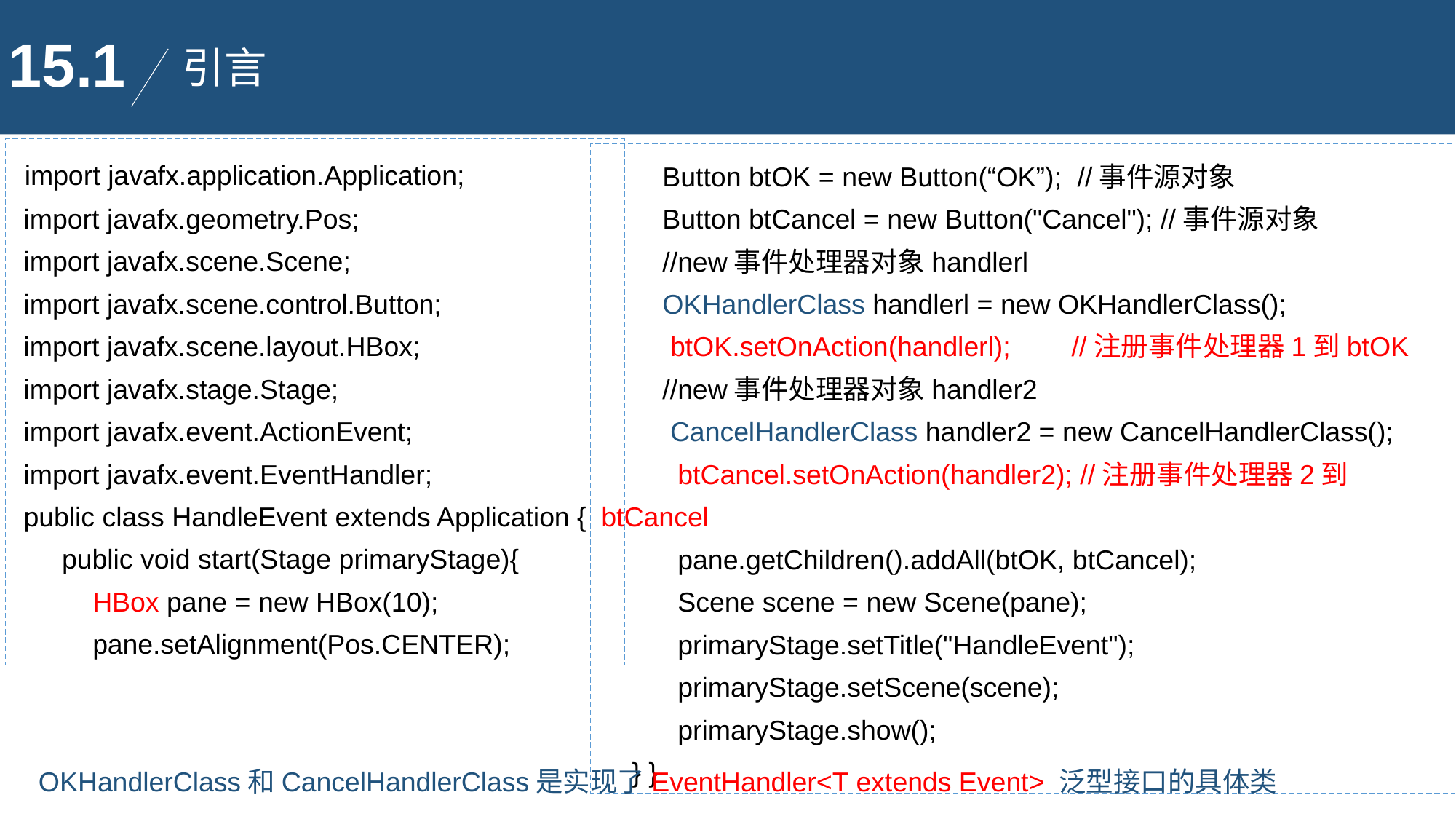

15.1
引言
 import javafx.application.Application;
 import javafx.geometry.Pos;
 import javafx.scene.Scene;
 import javafx.scene.control.Button;
 import javafx.scene.layout.HBox;
 import javafx.stage.Stage;
 import javafx.event.ActionEvent;
 import javafx.event.EventHandler;
 public class HandleEvent extends Application {
      public void start(Stage primaryStage){
          HBox pane = new HBox(10);
          pane.setAlignment(Pos.CENTER);
        Button btOK = new Button(“OK”);  //事件源对象
        Button btCancel = new Button("Cancel"); //事件源对象
        //new事件处理器对象handlerl
        OKHandlerClass handlerl = new OKHandlerClass();
         btOK.setOnAction(handlerl);        //注册事件处理器1到btOK
        //new事件处理器对象handler2
         CancelHandlerClass handler2 = new CancelHandlerClass();
          btCancel.setOnAction(handler2); //注册事件处理器2到btCancel
          pane.getChildren().addAll(btOK, btCancel);
          Scene scene = new Scene(pane);
          primaryStage.setTitle("HandleEvent");
          primaryStage.setScene(scene);
          primaryStage.show();
    } }
OKHandlerClass和CancelHandlerClass是实现了EventHandler<T extends Event> 泛型接口的具体类